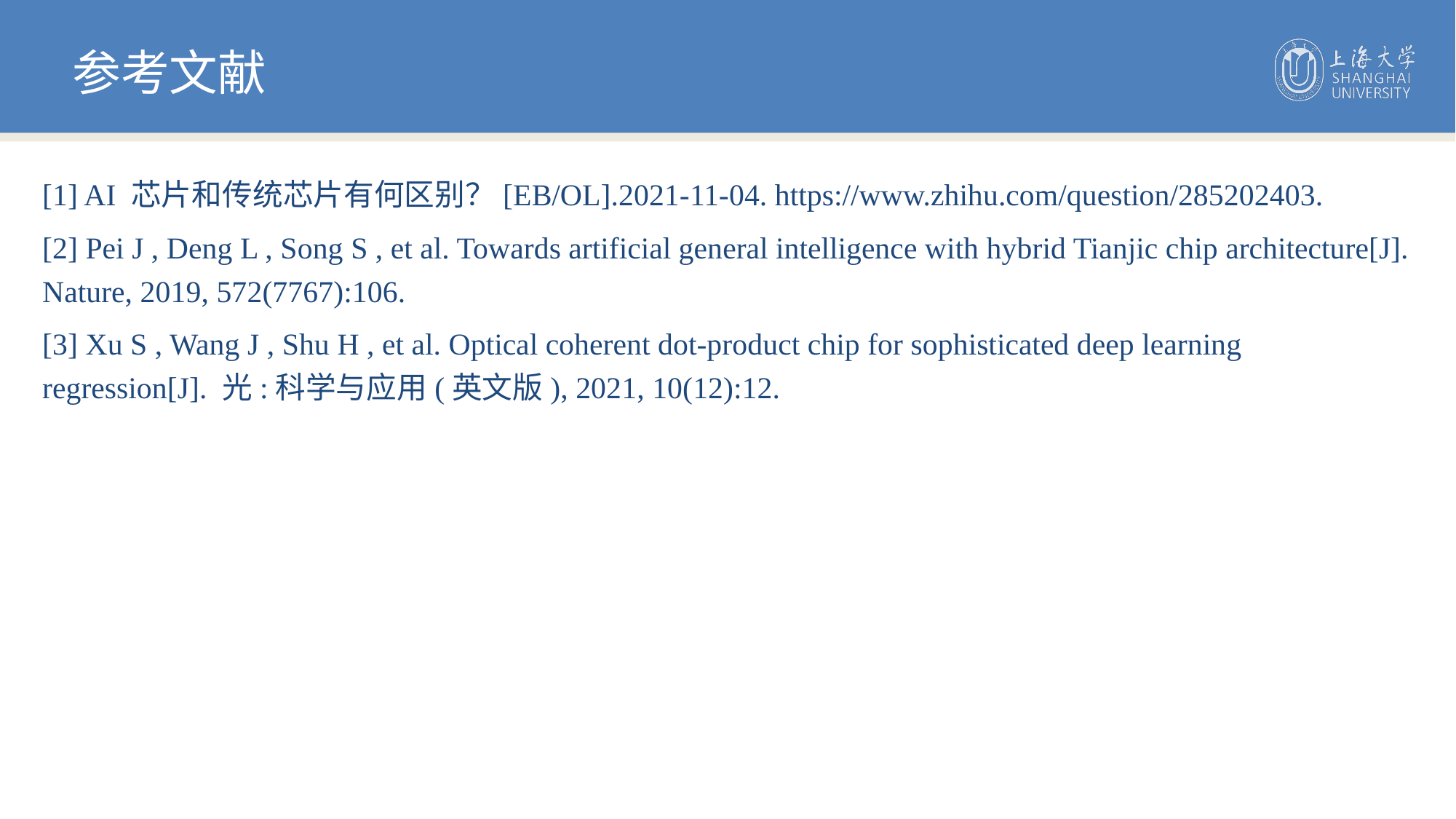

参考文献
[1] AI 芯片和传统芯片有何区别？[EB/OL].2021-11-04. https://www.zhihu.com/question/285202403.
[2] Pei J , Deng L , Song S , et al. Towards artificial general intelligence with hybrid Tianjic chip architecture[J]. Nature, 2019, 572(7767):106.
[3] Xu S , Wang J , Shu H , et al. Optical coherent dot-product chip for sophisticated deep learning regression[J]. 光:科学与应用(英文版), 2021, 10(12):12.